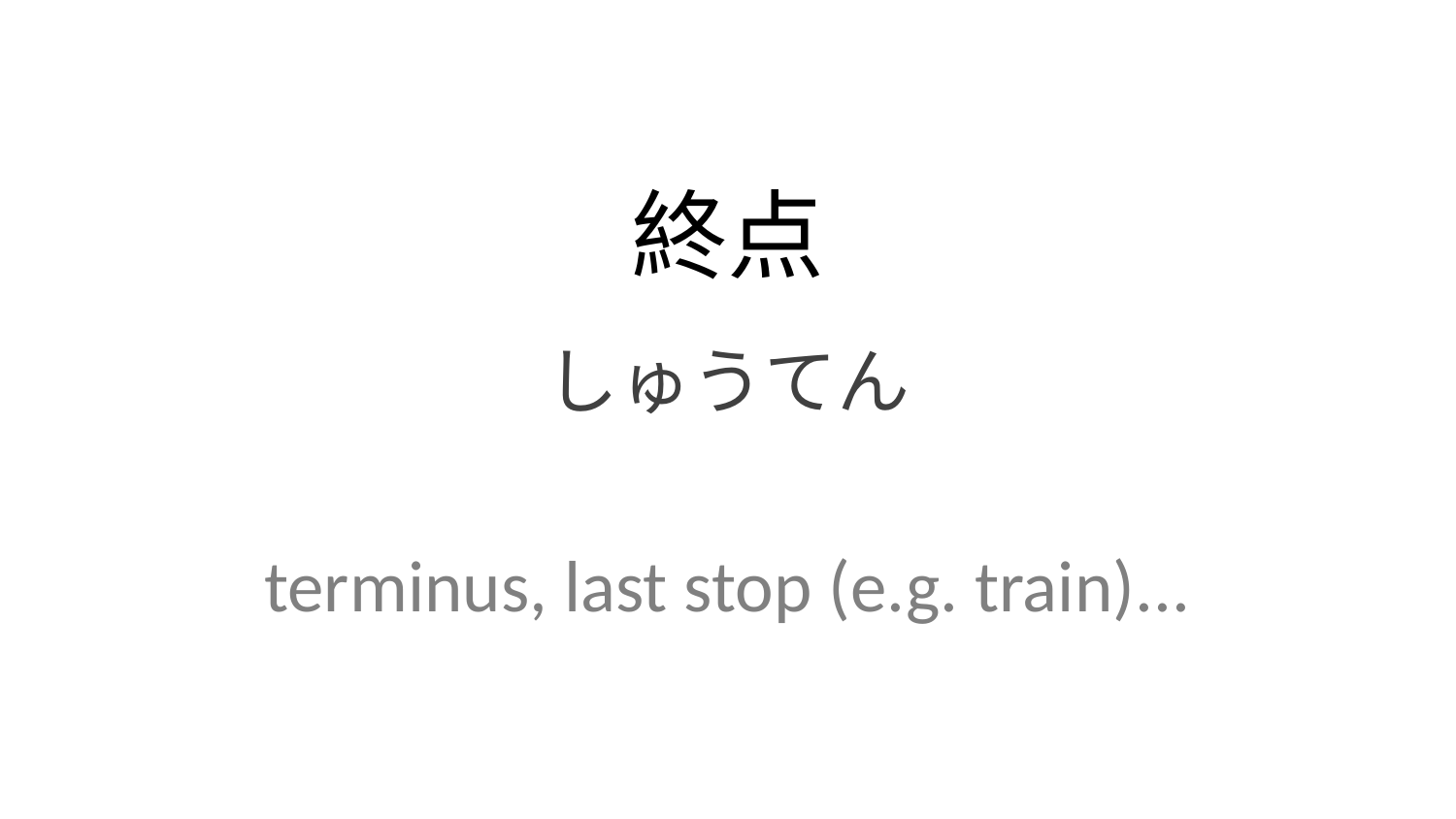

終点

しゅうてん
terminus, last stop (e.g. train)...